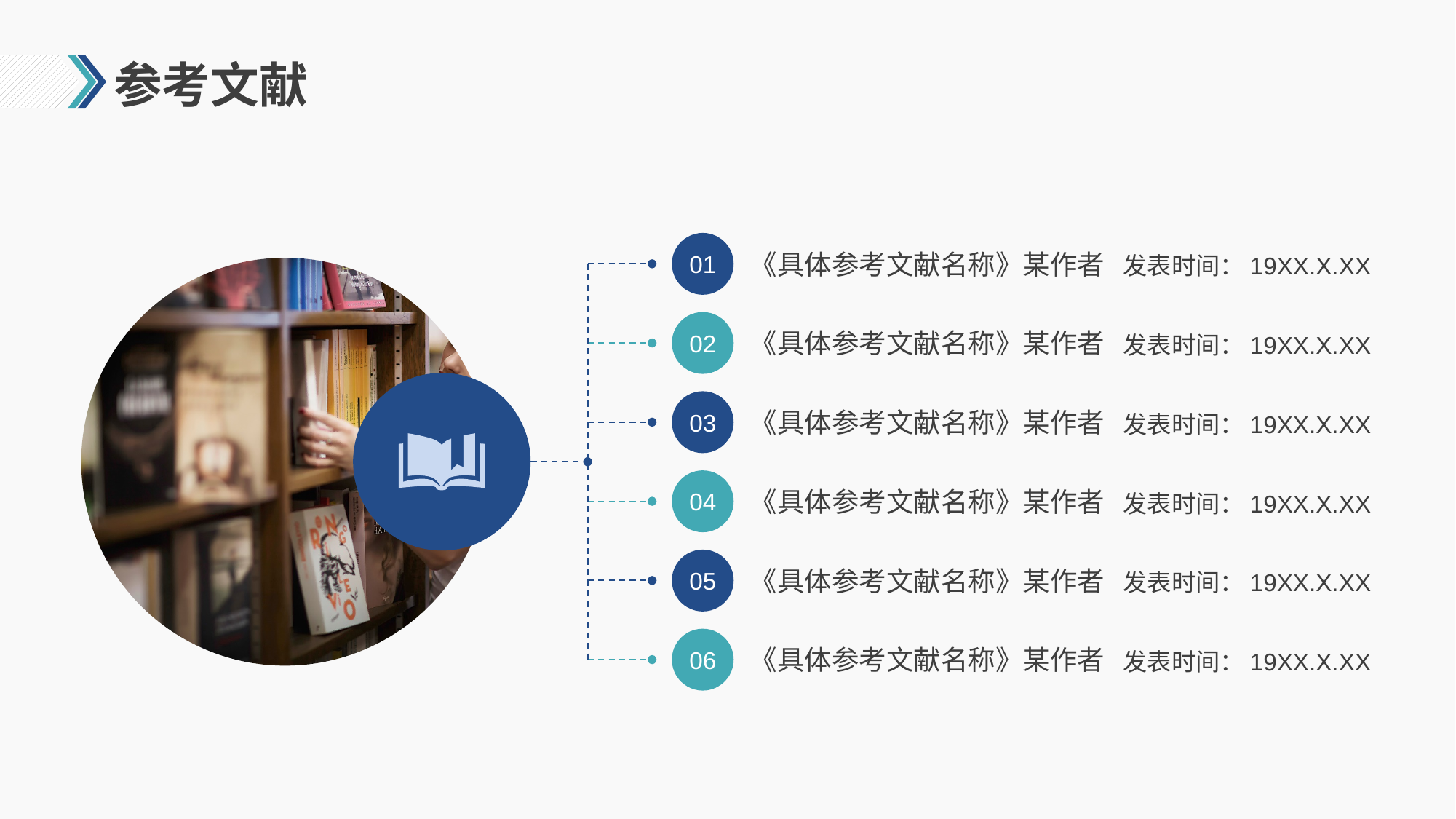

# 参考文献
01
《具体参考文献名称》某作者
发表时间：19XX.X.XX

02
《具体参考文献名称》某作者
发表时间：19XX.X.XX

03
《具体参考文献名称》某作者
发表时间：19XX.X.XX

04
《具体参考文献名称》某作者
发表时间：19XX.X.XX
05
《具体参考文献名称》某作者
发表时间：19XX.X.XX
06
《具体参考文献名称》某作者
发表时间：19XX.X.XX